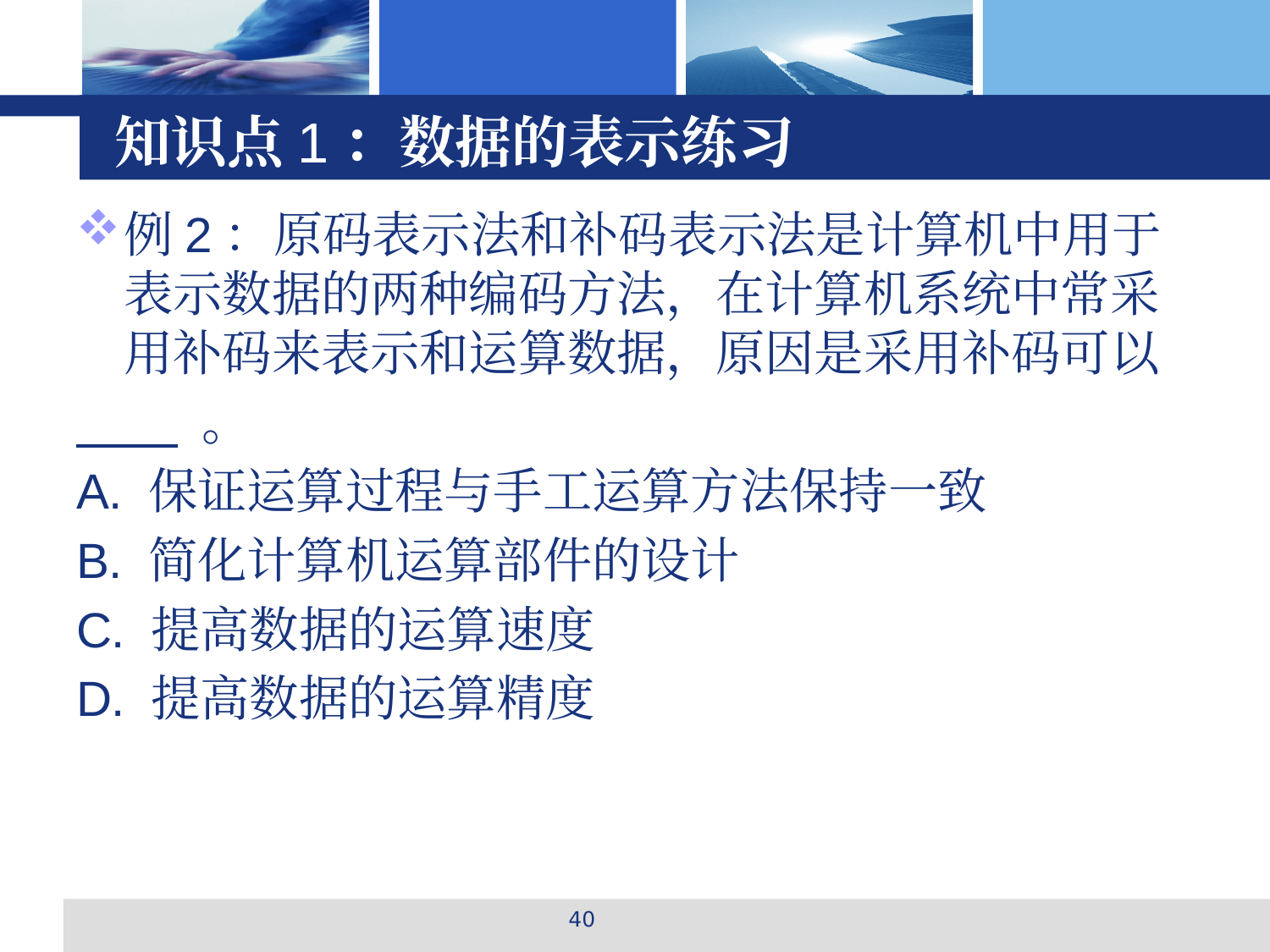

# 知识点1：数据的表示练习
例2：原码表示法和补码表示法是计算机中用于表示数据的两种编码方法，在计算机系统中常采用补码来表示和运算数据，原因是采用补码可以
         。
A. 保证运算过程与手工运算方法保持一致
B. 简化计算机运算部件的设计
C. 提高数据的运算速度
D. 提高数据的运算精度
40